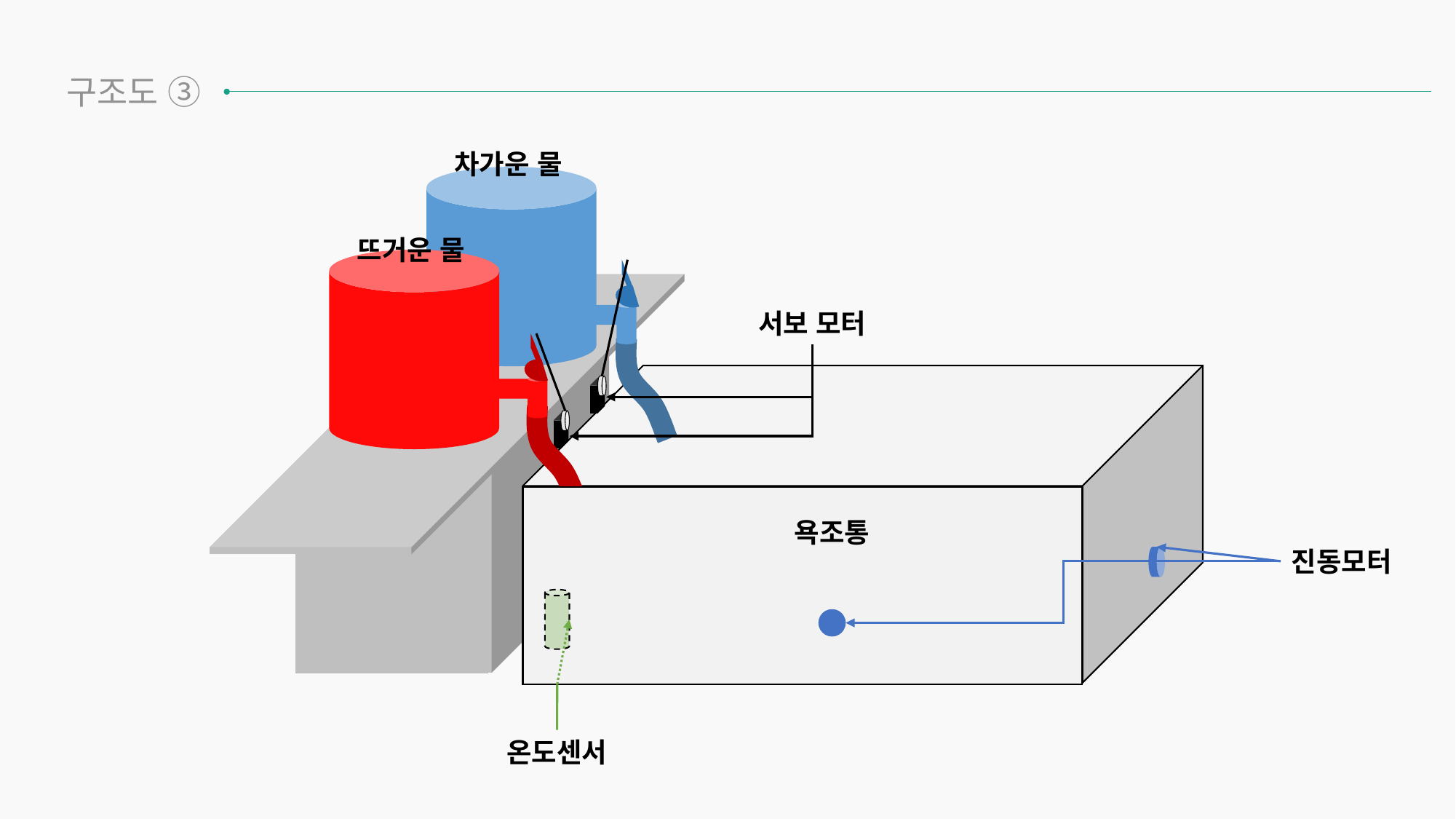

구조도 ③
차가운 물

뜨거운 물

서보 모터

욕조통
진동모터

온도센서